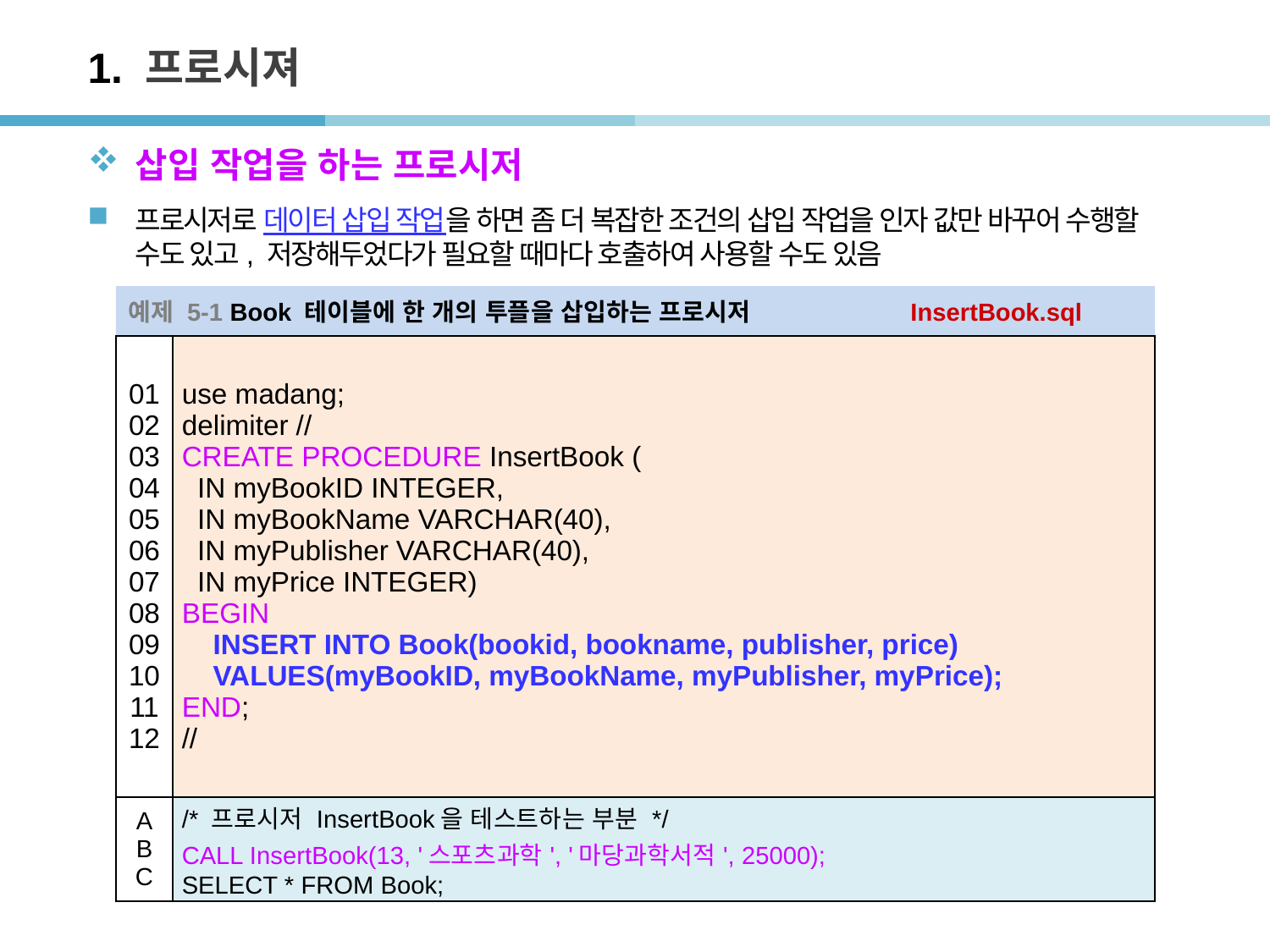

# 1. 프로시져
삽입 작업을 하는 프로시저
프로시저로 데이터 삽입 작업을 하면 좀 더 복잡한 조건의 삽입 작업을 인자 값만 바꾸어 수행할 수도 있고, 저장해두었다가 필요할 때마다 호출하여 사용할 수도 있음
예제 5-1 Book 테이블에 한 개의 투플을 삽입하는 프로시저                      InsertBook.sql
| 01 02 03 04 05 06 07 08 09 10 11 12 | use madang; delimiter // CREATE PROCEDURE InsertBook ( IN myBookID INTEGER, IN myBookName VARCHAR(40), IN myPublisher VARCHAR(40), IN myPrice INTEGER) BEGIN INSERT INTO Book(bookid, bookname, publisher, price) VALUES(myBookID, myBookName, myPublisher, myPrice); END; // |
| --- | --- |
| A B C | /\* 프로시저 InsertBook을 테스트하는 부분 \*/ CALL InsertBook(13, '스포츠과학', '마당과학서적', 25000); SELECT \* FROM Book; |